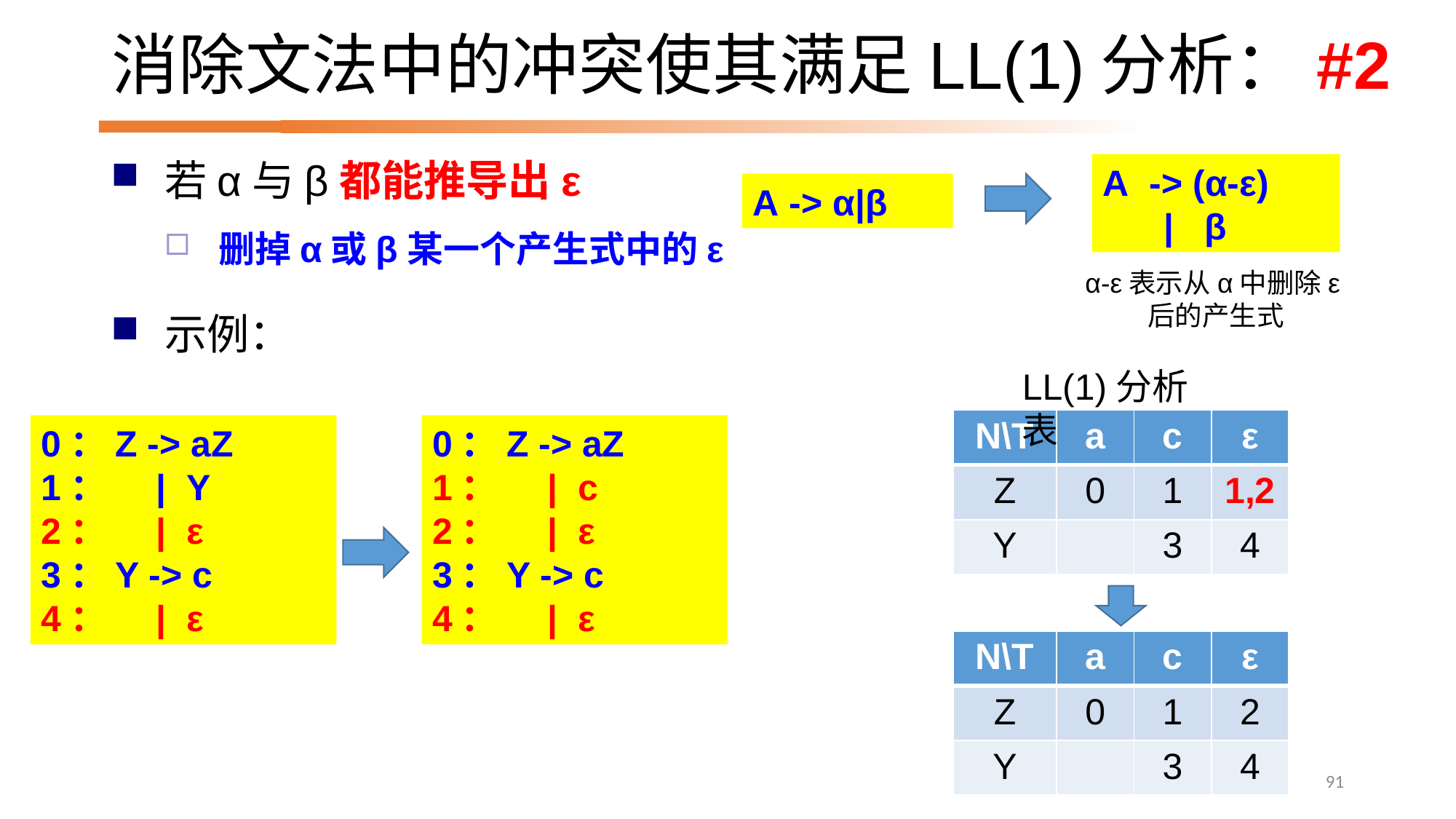

# 消除文法中的冲突使其满足LL(1)分析：#2
若α与β都能推导出ε
删掉α或β某一个产生式中的ε
A  -> (α-ε)
      |   β
α-ε表示从α中删除ε后的产生式
A -> α|β

示例：
0：Z -> aZ
1：     |  Y
2：     |  ε
3：Y -> c
4：     |  ε
LL(1)分析表
| N\T | a | c | ε |
| --- | --- | --- | --- |
| Z | 0 | 1 | 1,2 |
| Y |  | 3 | 4 |
0：Z -> aZ
1：     |  c
2：     |  ε
3：Y -> c
4：     |  ε

| N\T | a | c | ε |
| --- | --- | --- | --- |
| Z | 0 | 1 | 2 |
| Y |  | 3 | 4 |
91